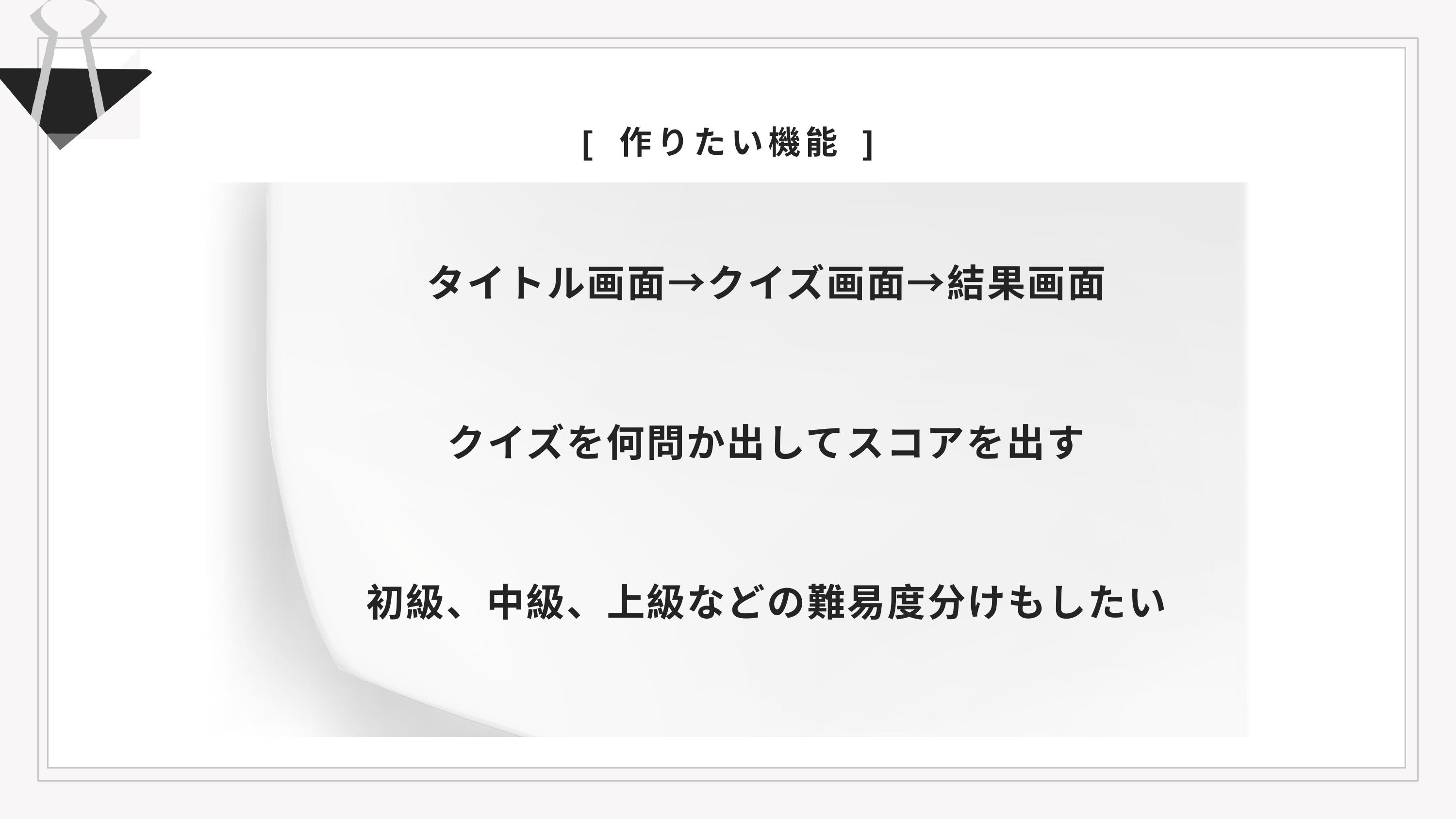

[ 作りたい機能 ]

タイトル画面→クイズ画面→結果画面
クイズを何問か出してスコアを出す
初級、中級、上級などの難易度分けもしたい